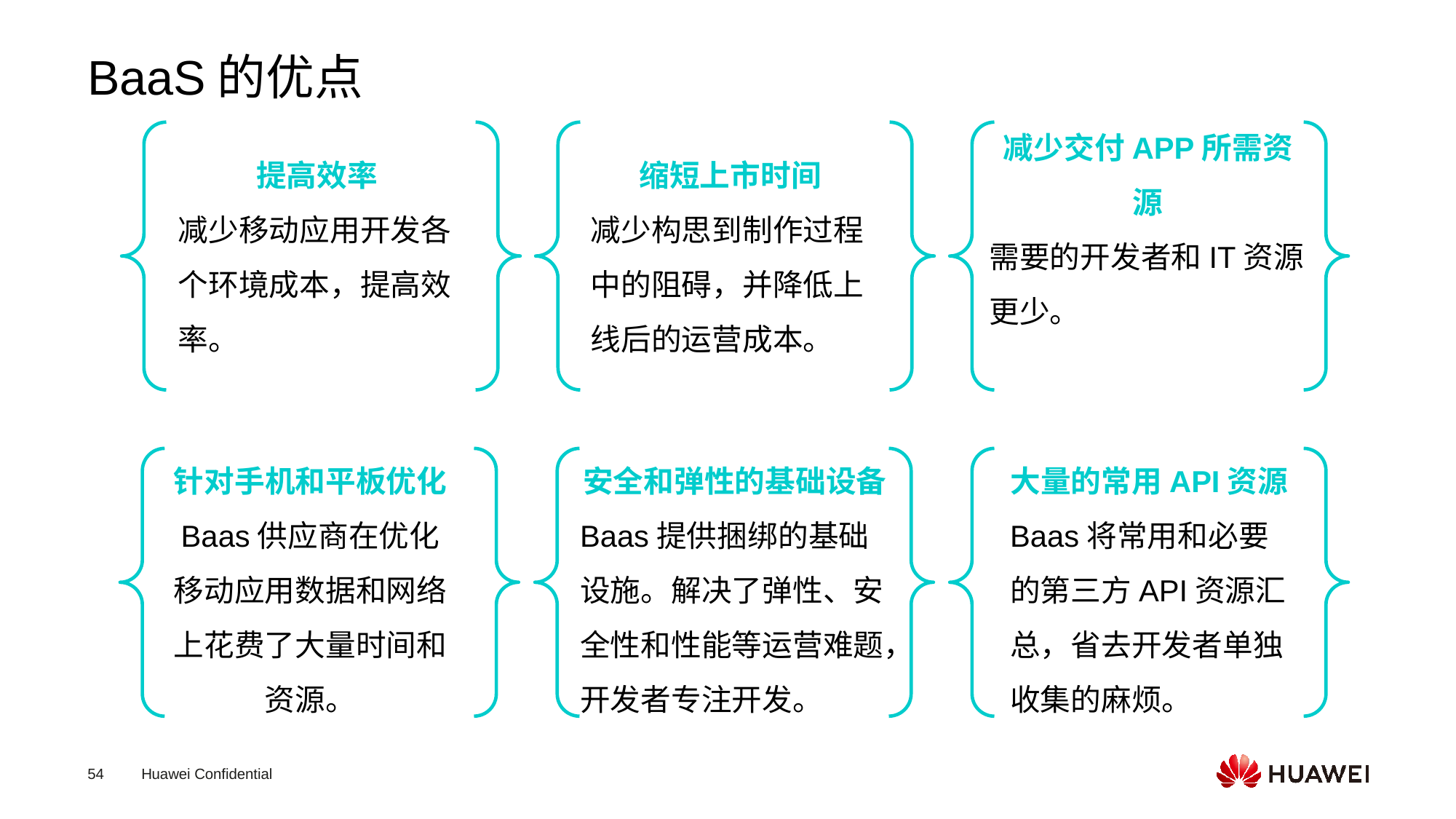

# BaaS的优点

提高效率
减少移动应用开发各个环境成本，提高效率。
缩短上市时间
减少构思到制作过程中的阻碍，并降低上线后的运营成本。
减少交付APP所需资源
需要的开发者和IT资源更少。
针对手机和平板优化
Baas供应商在优化移动应用数据和网络上花费了大量时间和资源。
安全和弹性的基础设备
Baas提供捆绑的基础设施。解决了弹性、安全性和性能等运营难题，开发者专注开发。
大量的常用API资源
Baas将常用和必要的第三方API资源汇总，省去开发者单独收集的麻烦。